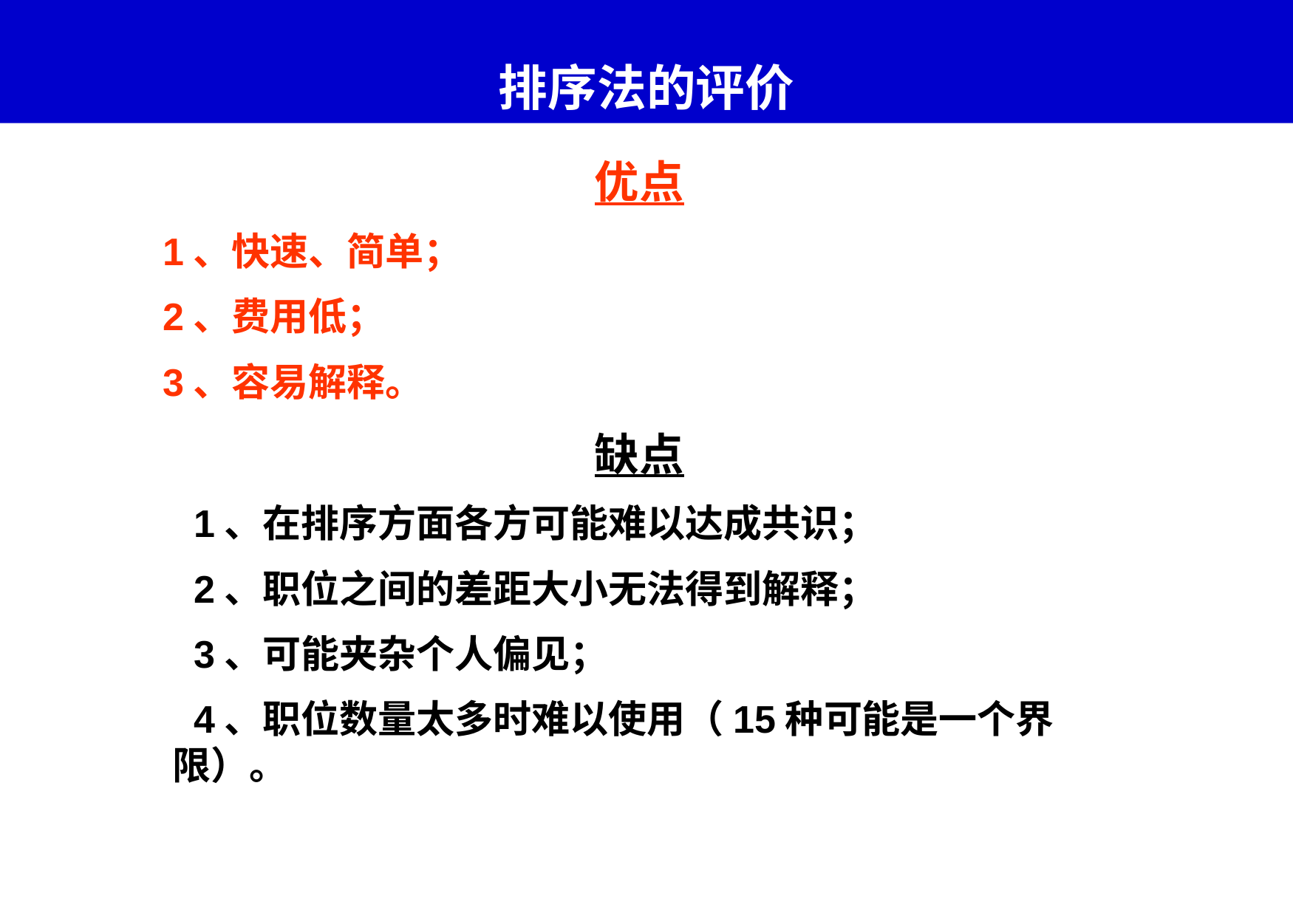

# 排序法的评价
优点
     1、快速、简单；
     2、费用低；
     3、容易解释。
缺点
  1、在排序方面各方可能难以达成共识；
  2、职位之间的差距大小无法得到解释；
  3、可能夹杂个人偏见；
  4、职位数量太多时难以使用（15种可能是一个界限）。